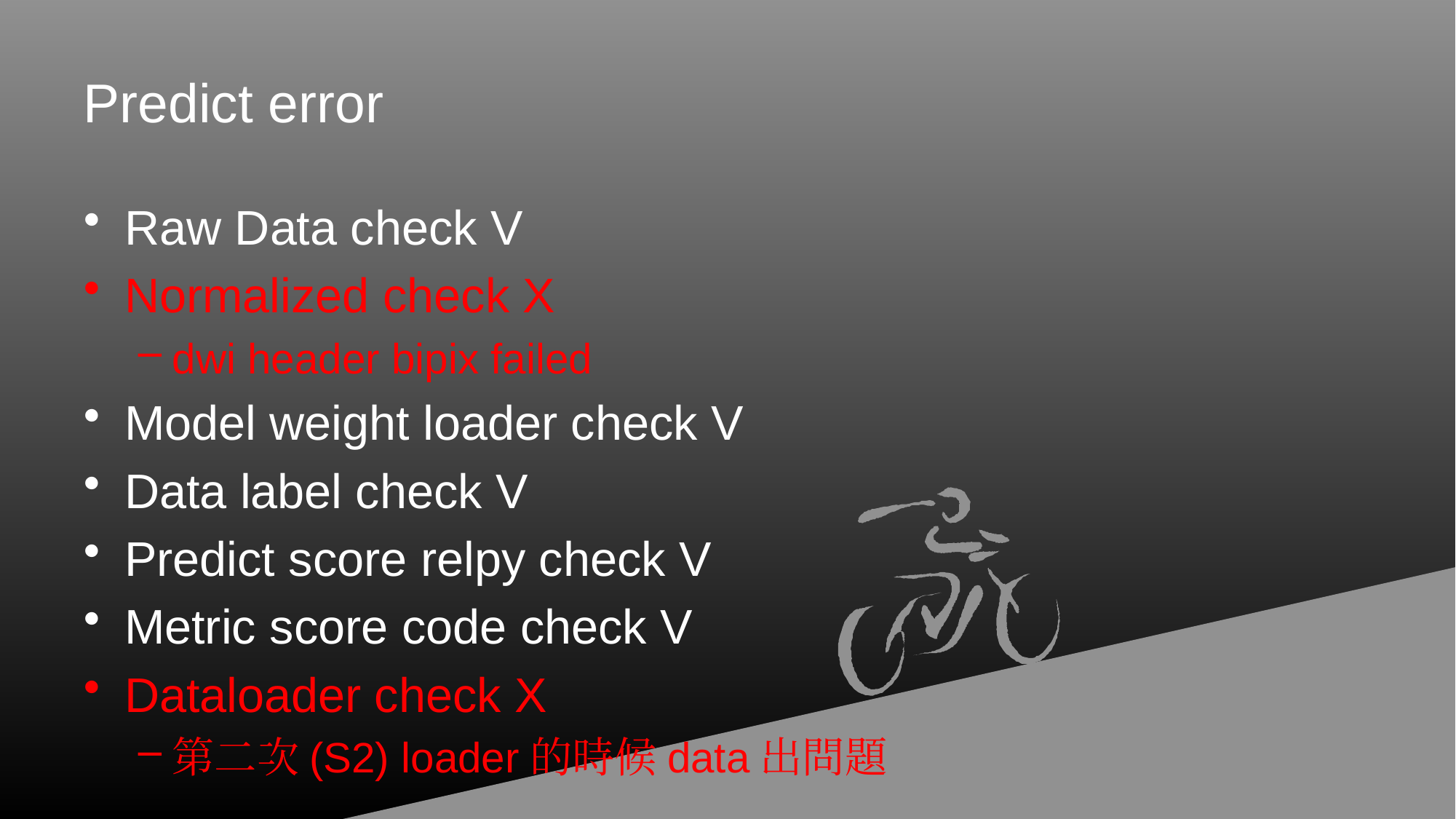

# Predict error
Raw Data check V
Normalized check X
dwi header bipix failed
Model weight loader check V
Data label check V
Predict score relpy check V
Metric score code check V
Dataloader check X
第二次(S2) loader的時候data出問題